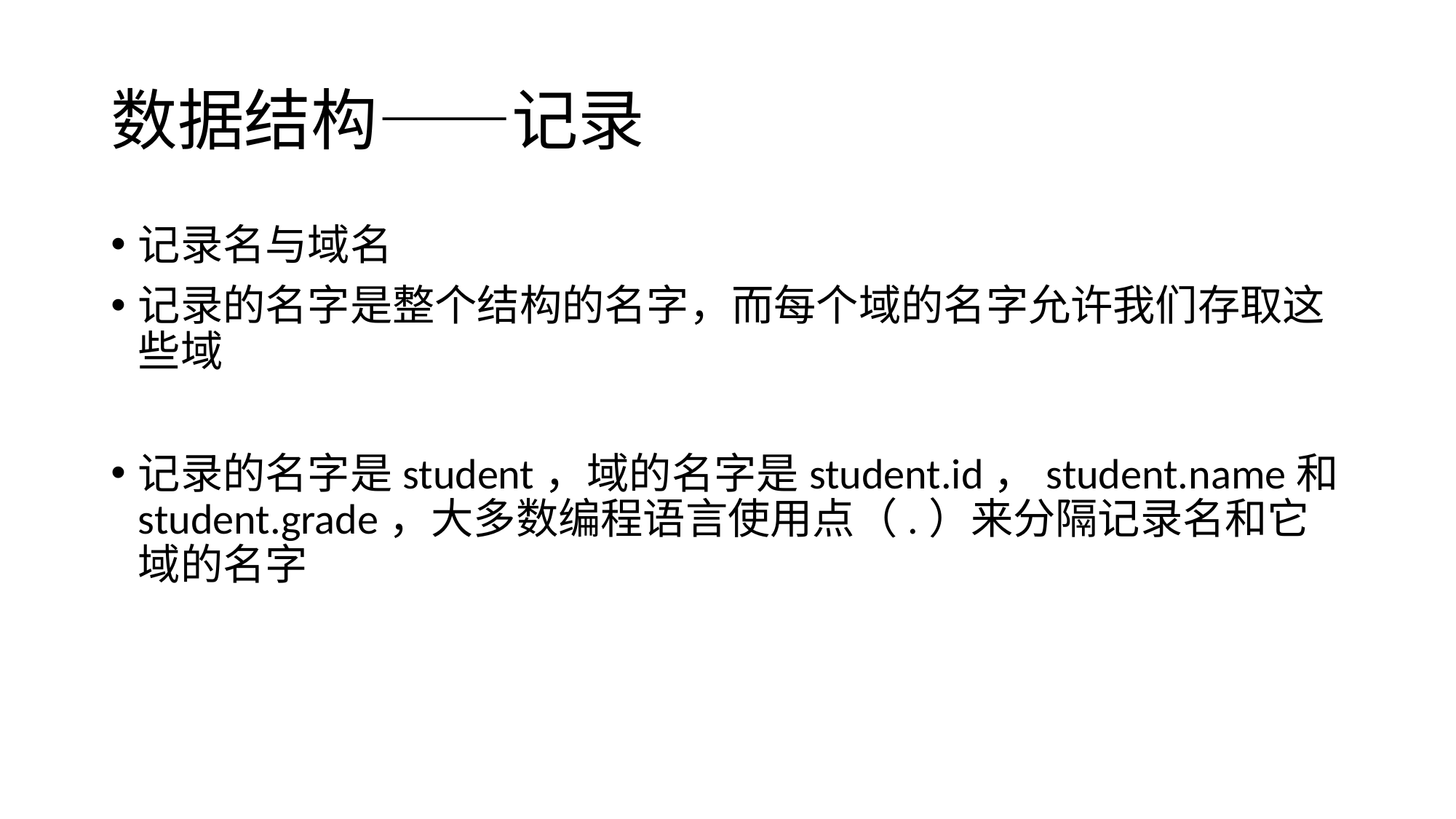

# 数据结构——记录
记录名与域名
记录的名字是整个结构的名字，而每个域的名字允许我们存取这些域

记录的名字是student，域的名字是student.id，student.name和student.grade，大多数编程语言使用点（.）来分隔记录名和它域的名字